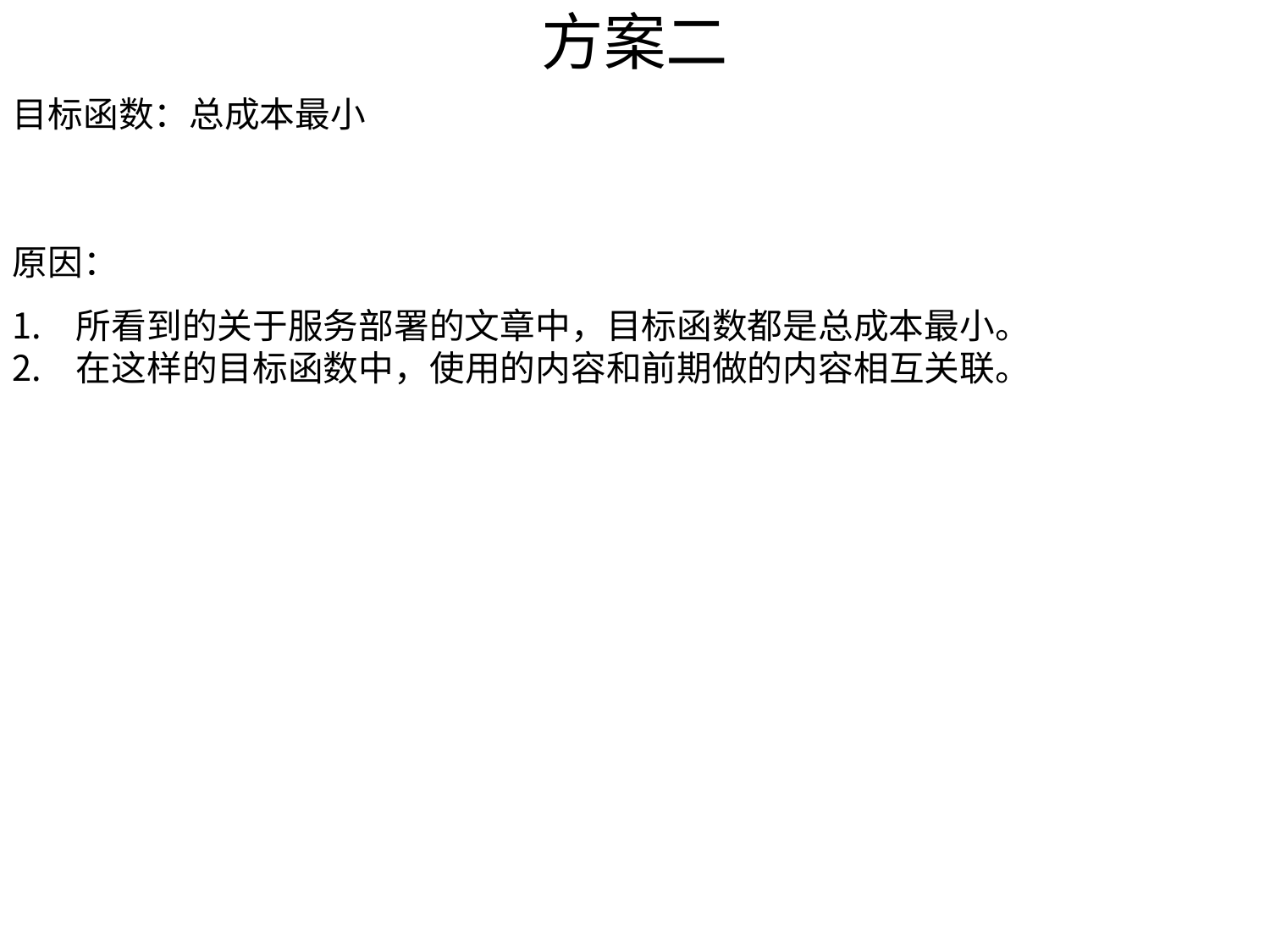

# 方案二
目标函数：总成本最小

原因：
所看到的关于服务部署的文章中，目标函数都是总成本最小。
在这样的目标函数中，使用的内容和前期做的内容相互关联。